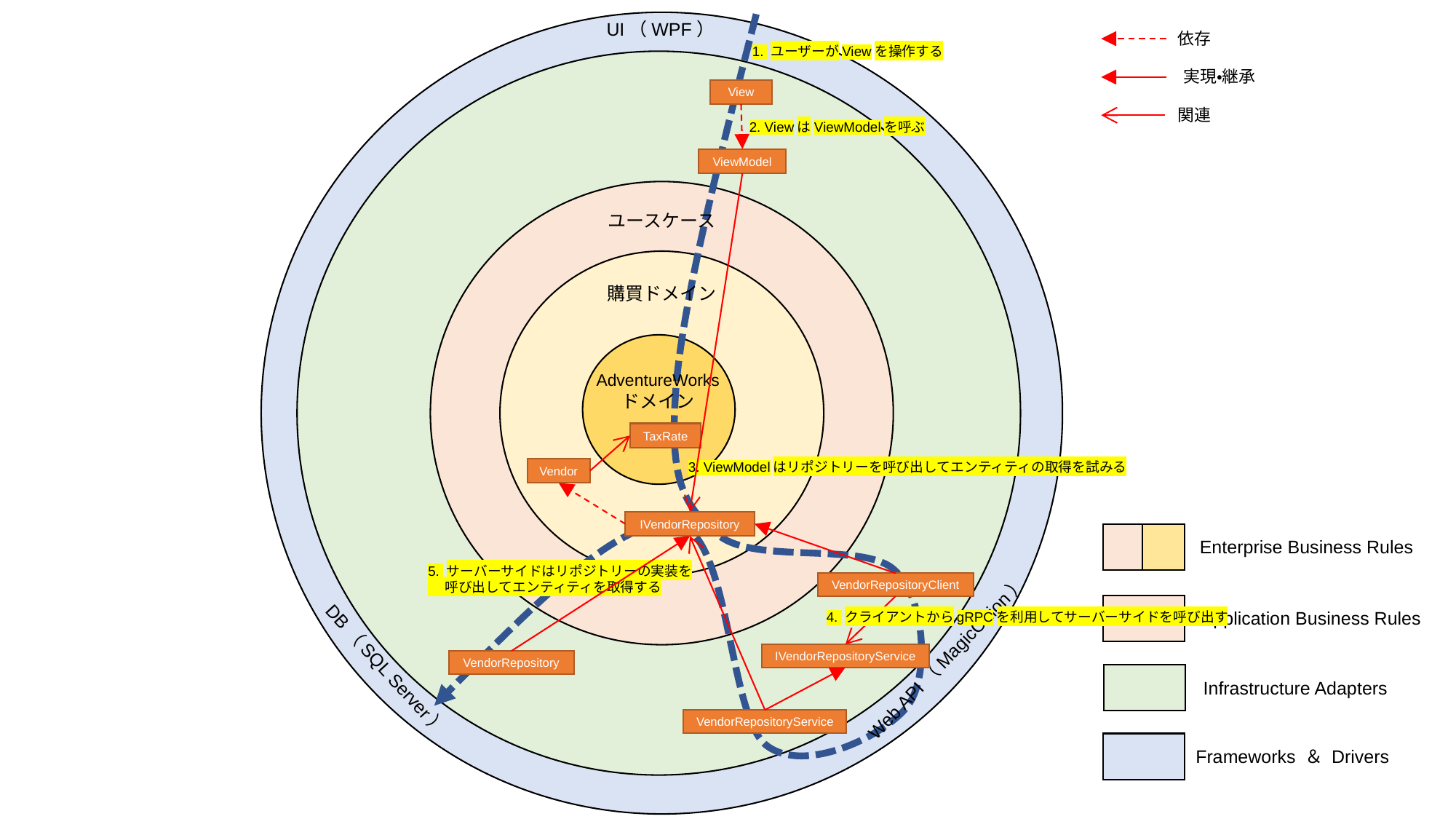

UI（WPF）

依存
1. ユーザーがViewを操作する

実現・継承
View
関連
2. ViewはViewModelを呼ぶ
ViewModel

ユースケース

購買ドメイン

AdventureWorks
ドメイン
TaxRate
3. ViewModelはリポジトリーを呼び出してエンティティの取得を試みる
Vendor
IVendorRepository

Enterprise Business Rules

5. サーバーサイドはリポジトリーの実装を
　 呼び出してエンティティを取得する
VendorRepositoryClient

Application Business Rules
4. クライアントからgRPCを利用してサーバーサイドを呼び出す
Web API（MagicOnion）
IVendorRepositoryService
VendorRepository
DB（SQL Server）

Infrastructure Adapters
VendorRepositoryService

Frameworks ＆ Drivers